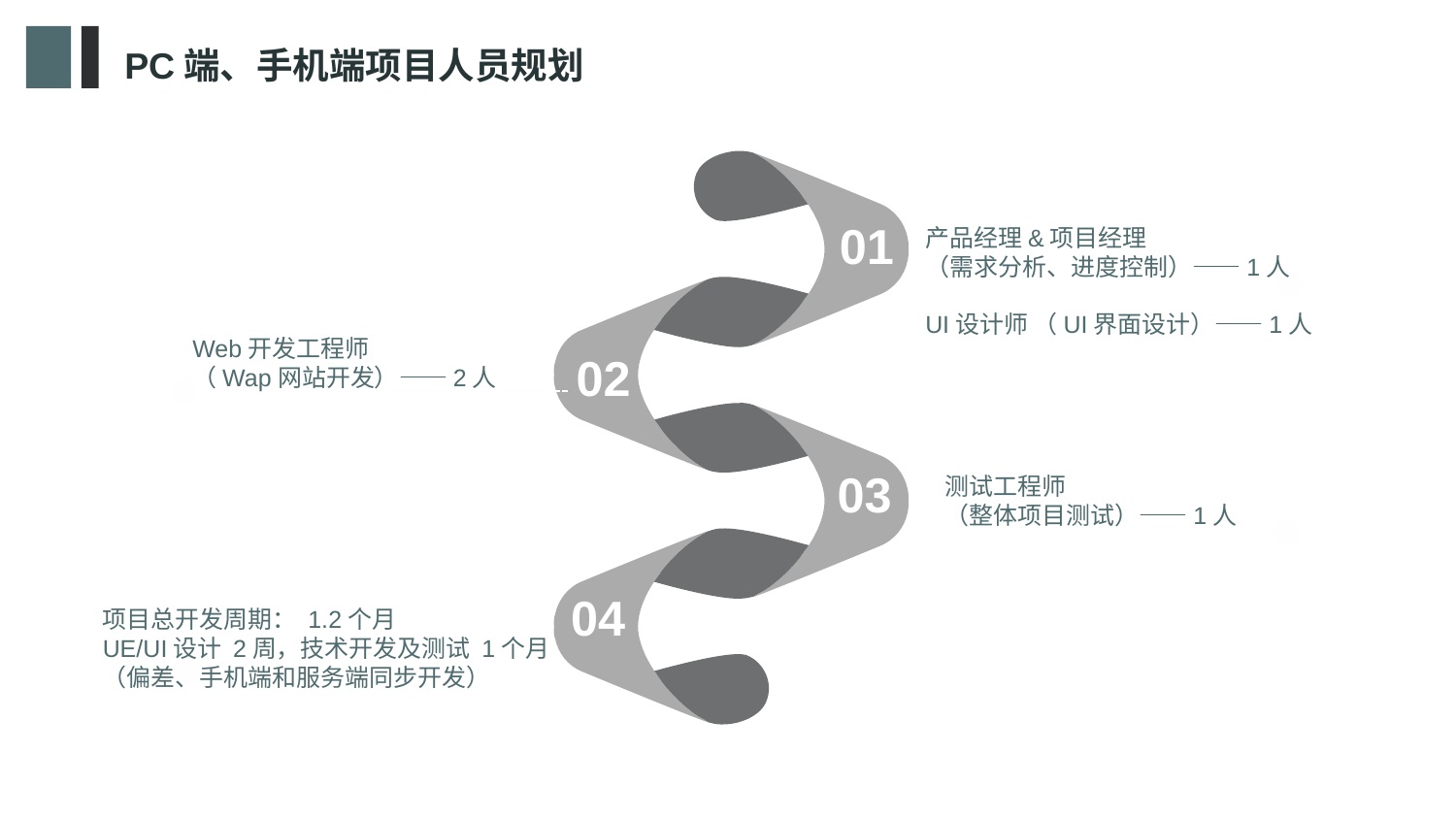

PC端、手机端项目人员规划

01
产品经理&项目经理
（需求分析、进度控制）——1人

UI设计师 （UI界面设计）——1人

Web开发工程师
（Wap网站开发）——2人

02

03
测试工程师
（整体项目测试）——1人

04
项目总开发周期： 1.2个月
UE/UI设计 2周，技术开发及测试 1个月
（偏差、手机端和服务端同步开发）